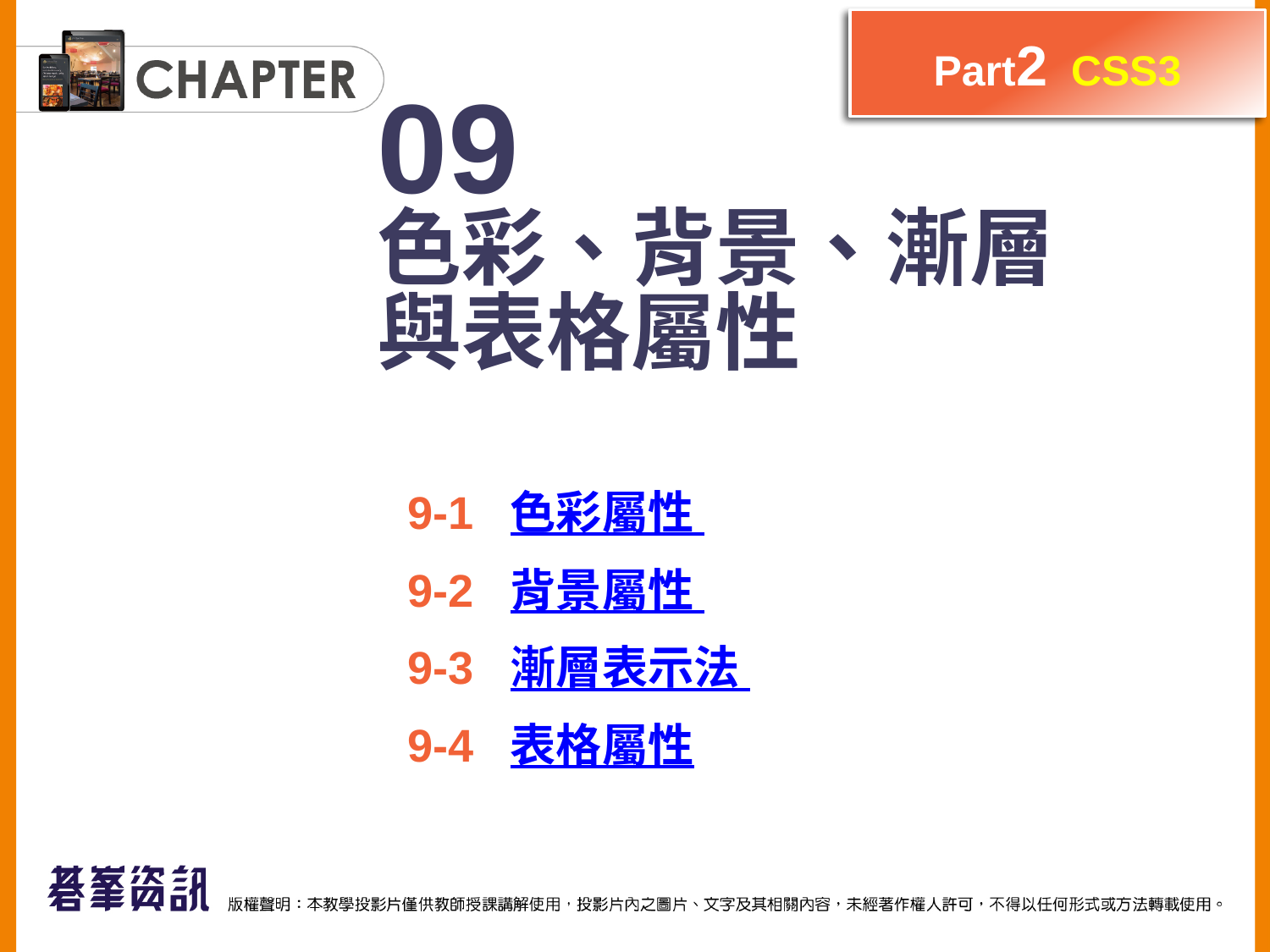

Part2  CSS3
09
色彩、背景、漸層
與表格屬性
9-1  色彩屬性
9-2  背景屬性
9-3  漸層表示法
9-4  表格屬性